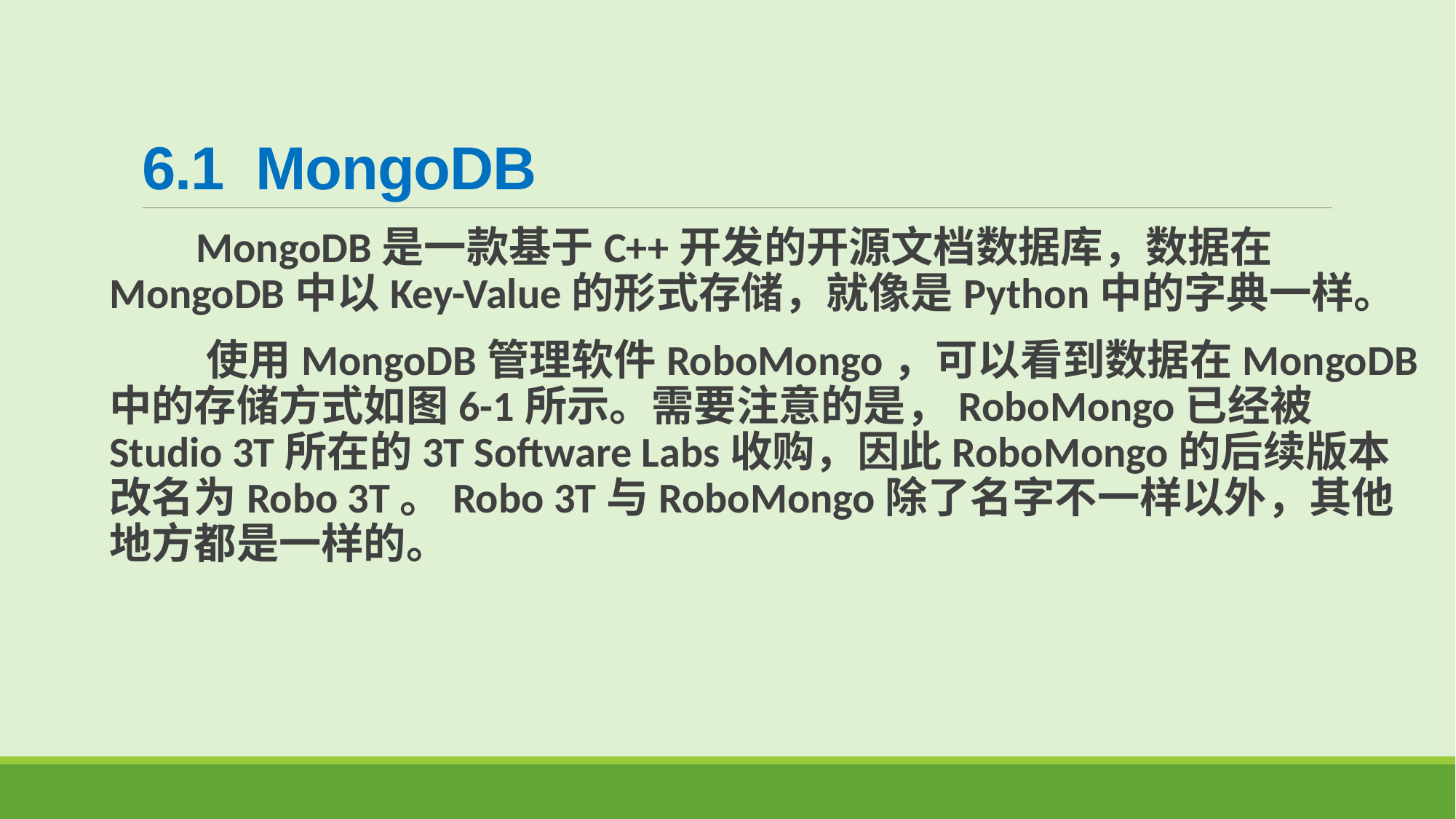

# 6.1  MongoDB
         MongoDB是一款基于C++开发的开源文档数据库，数据在MongoDB中以Key-Value的形式存储，就像是Python中的字典一样。
         使用MongoDB管理软件RoboMongo，可以看到数据在MongoDB中的存储方式如图6-1所示。需要注意的是，RoboMongo已经被Studio 3T所在的3T Software Labs收购，因此RoboMongo的后续版本改名为Robo 3T。Robo 3T与RoboMongo除了名字不一样以外，其他地方都是一样的。